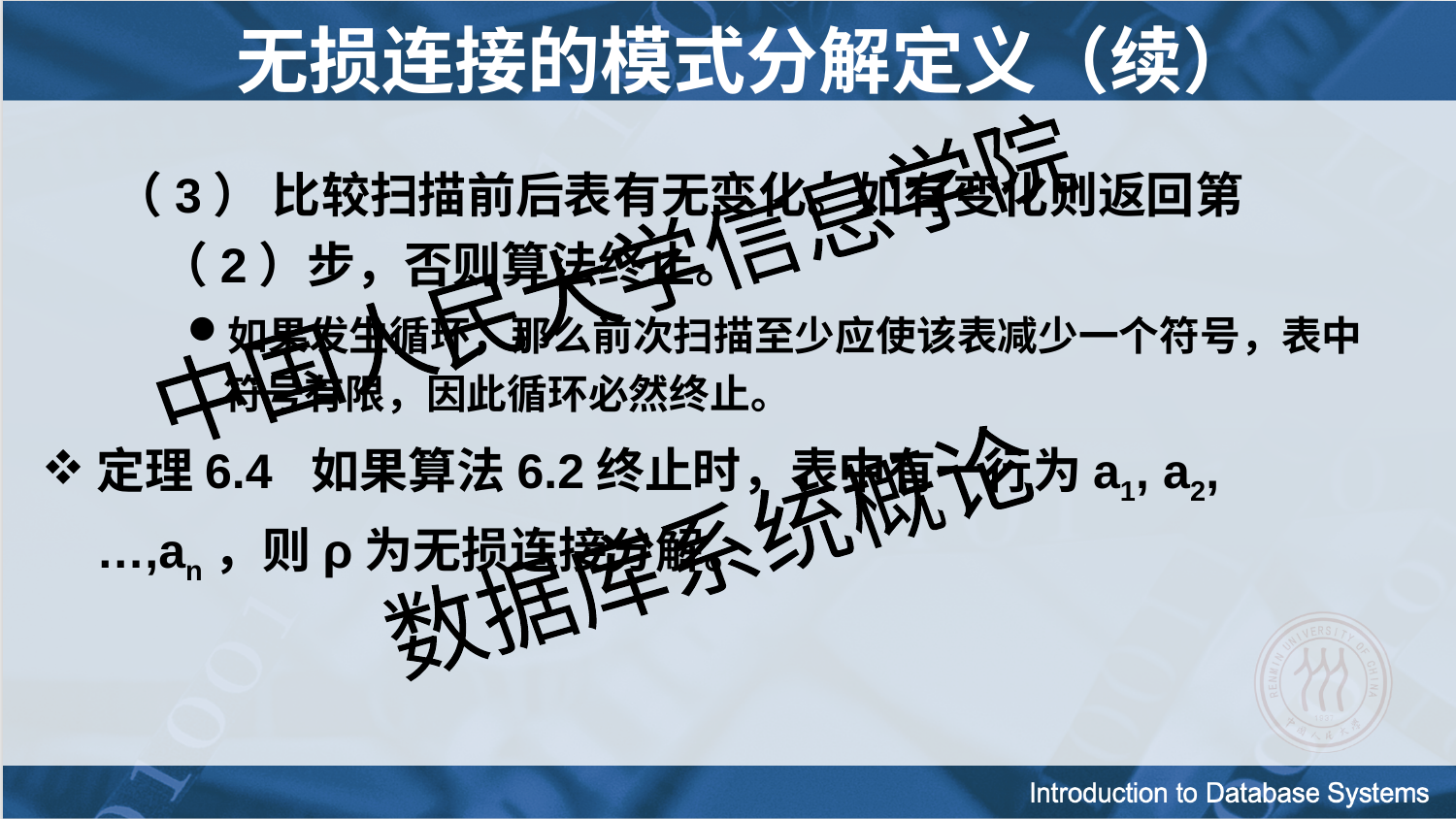

# 无损连接的模式分解定义（续）
（3） 比较扫描前后表有无变化。如有变化则返回第（2）步，否则算法终止。
如果发生循环，那么前次扫描至少应使该表减少一个符号，表中符号有限，因此循环必然终止。
定理6.4  如果算法6.2终止时，表中有一行为a1, a2,…,an，则ρ为无损连接分解。